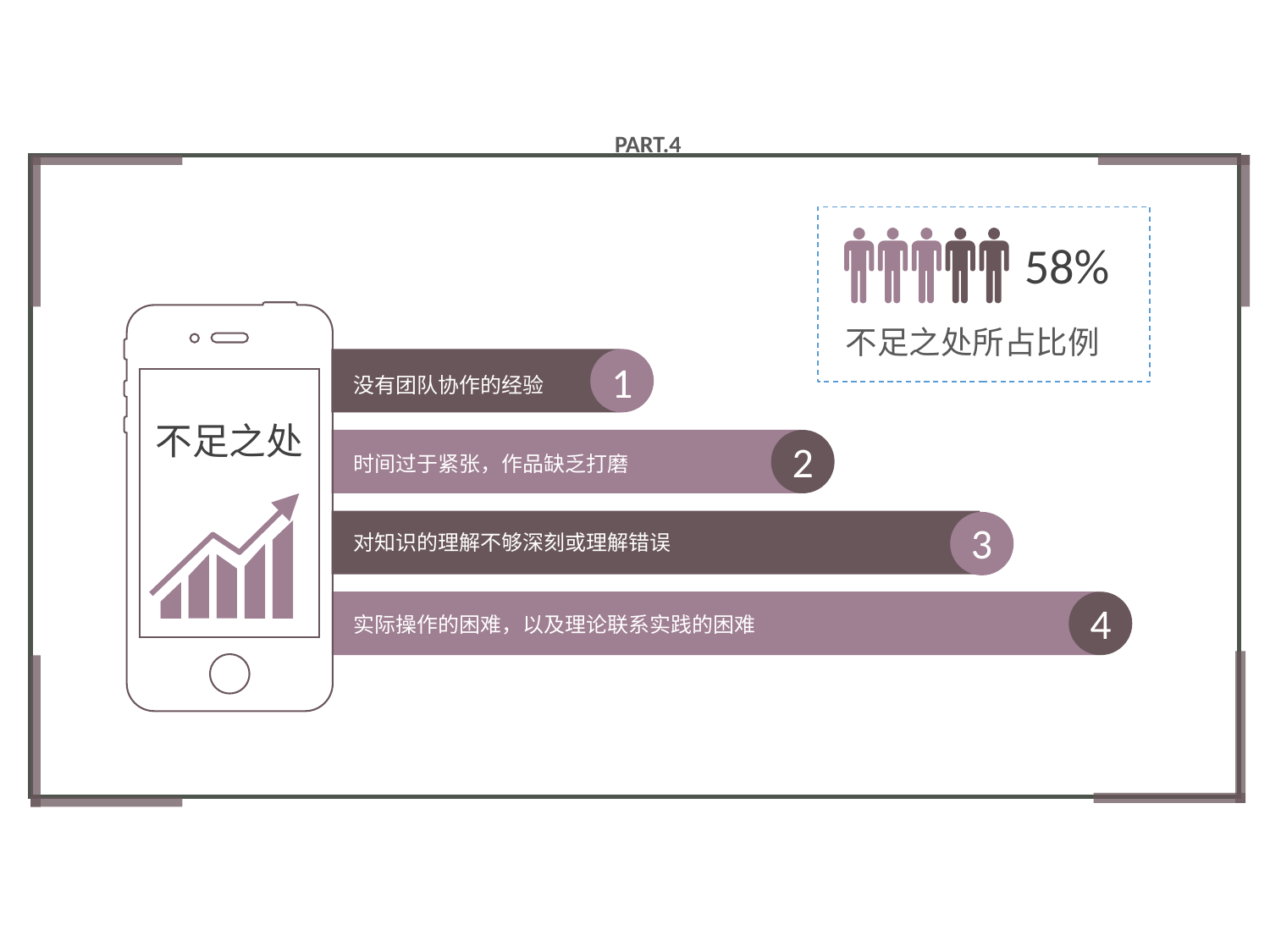

PART.4

58%

不足之处所占比例

1
没有团队协作的经验
不足之处

2
时间过于紧张，作品缺乏打磨

3
对知识的理解不够深刻或理解错误

4
实际操作的困难，以及理论联系实践的困难